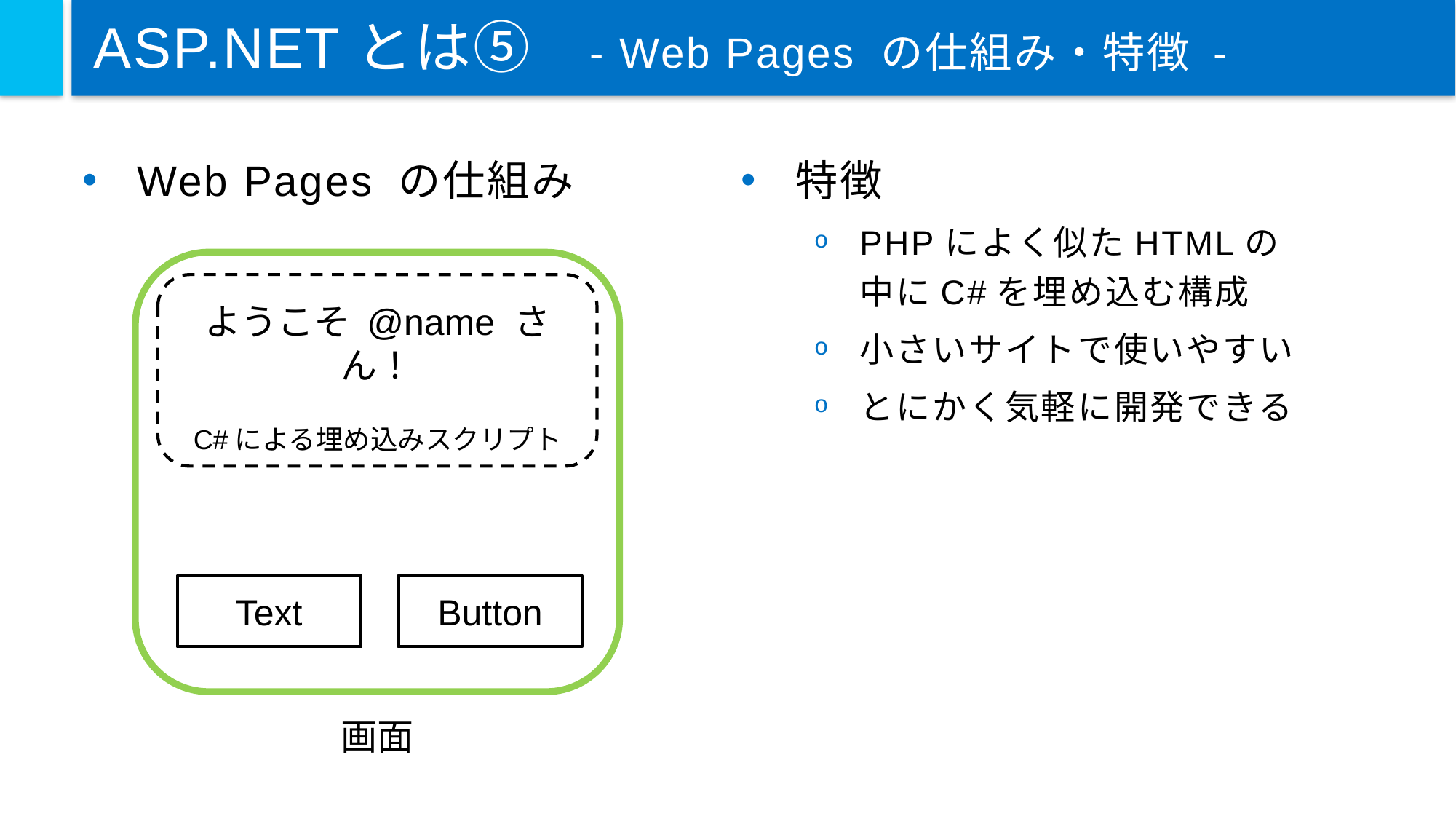

# ASP.NETとは⑤   - Web Pages の仕組み・特徴 -
Web Pages の仕組み

特徴
PHPによく似たHTMLの中にC#を埋め込む構成
小さいサイトで使いやすい
とにかく気軽に開発できる

ようこそ @name さん！
Text
Button

C#による埋め込みスクリプト
画面